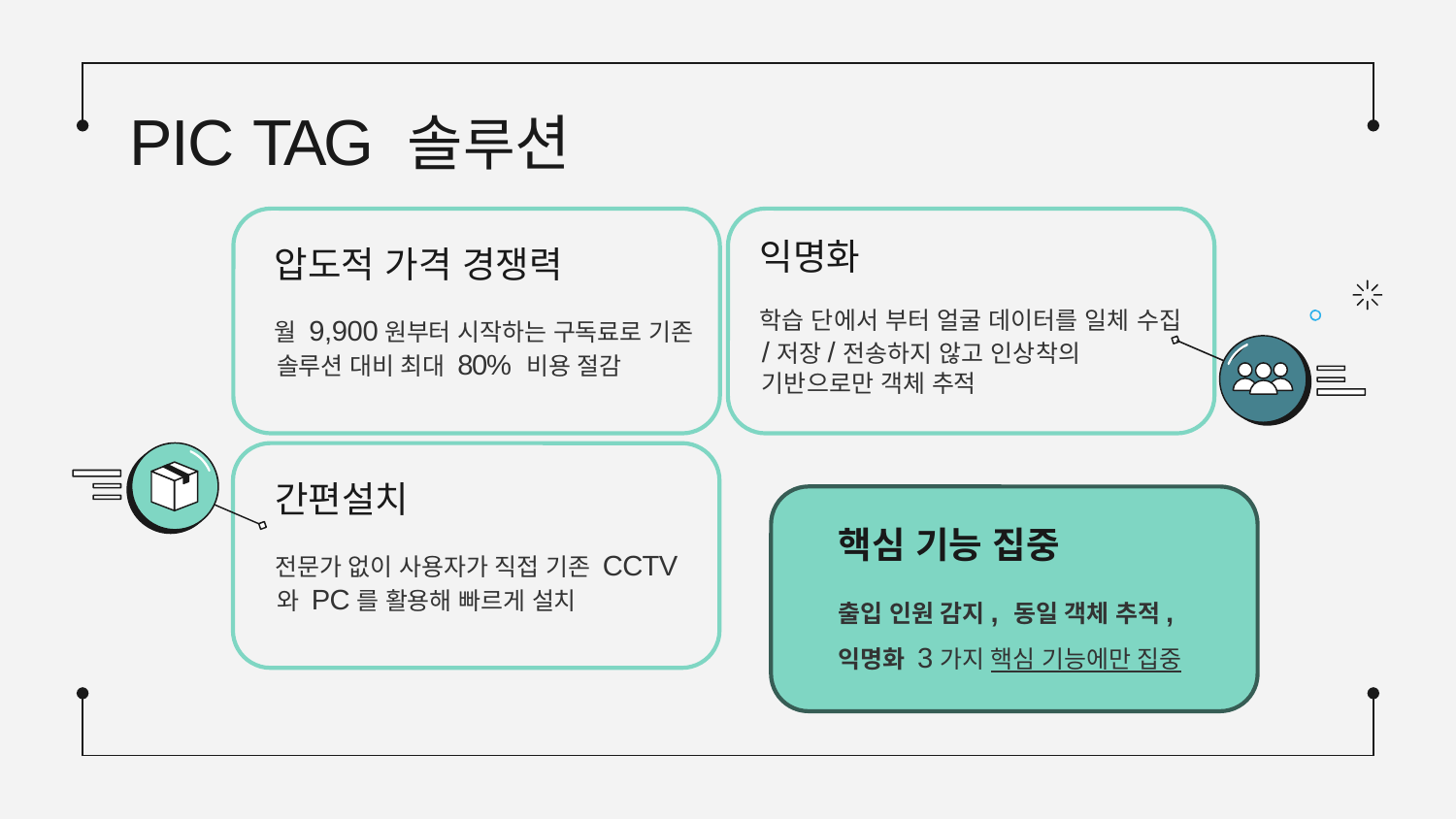

# PIC TAG 솔루션

익명화
압도적 가격 경쟁력

학습 단에서 부터 얼굴 데이터를 일체 수집/저장/전송하지 않고 인상착의 기반으로만 객체 추적
월 9,900원부터 시작하는 구독료로 기존 솔루션 대비 최대 80% 비용 절감

간편설치

핵심 기능 집중
전문가 없이 사용자가 직접 기존 CCTV와 PC를 활용해 빠르게 설치
출입 인원 감지, 동일 객체 추적,
익명화 3가지 핵심 기능에만 집중